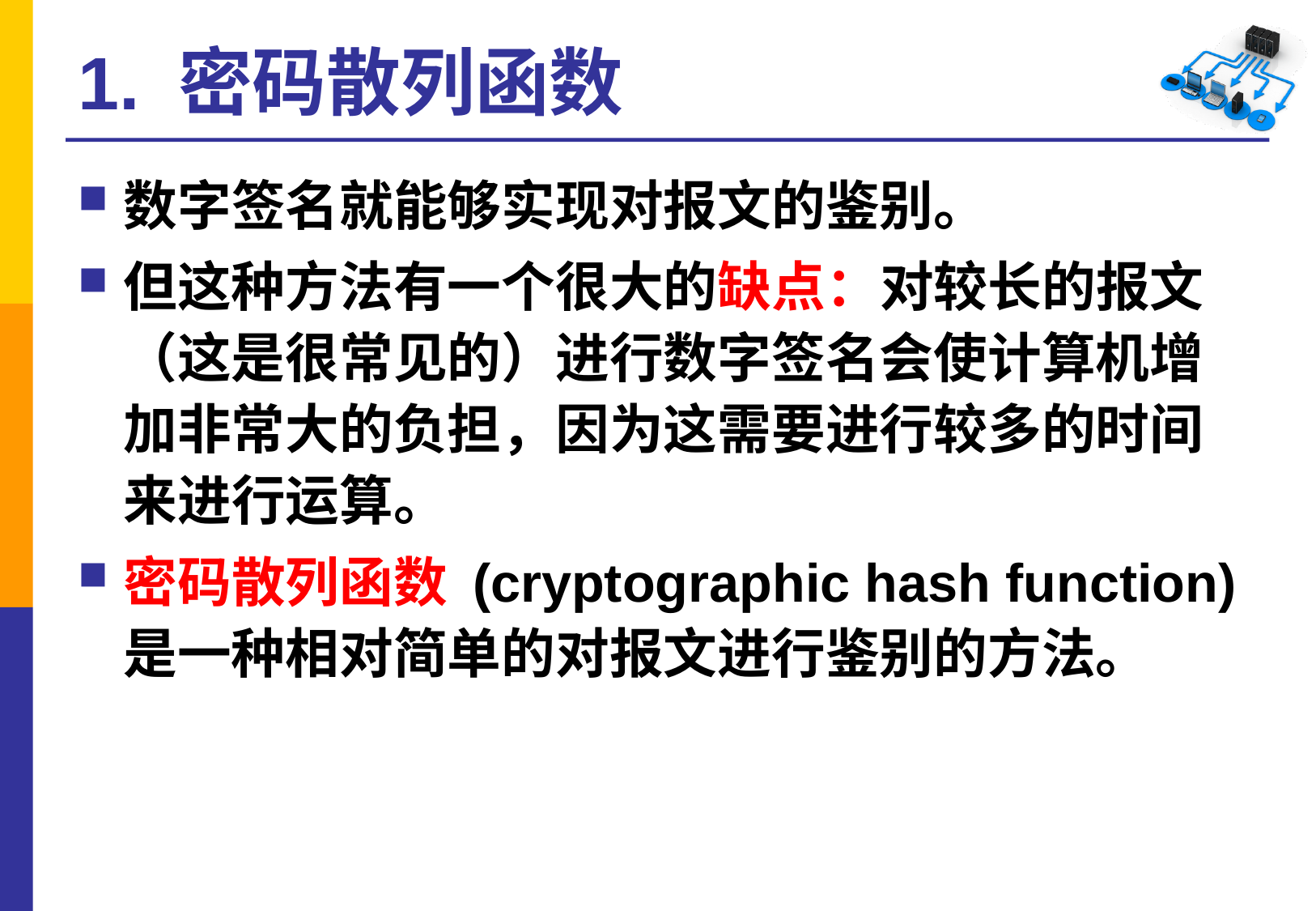

# 1. 密码散列函数
数字签名就能够实现对报文的鉴别。
但这种方法有一个很大的缺点：对较长的报文（这是很常见的）进行数字签名会使计算机增加非常大的负担，因为这需要进行较多的时间来进行运算。
密码散列函数 (cryptographic hash function)是一种相对简单的对报文进行鉴别的方法。